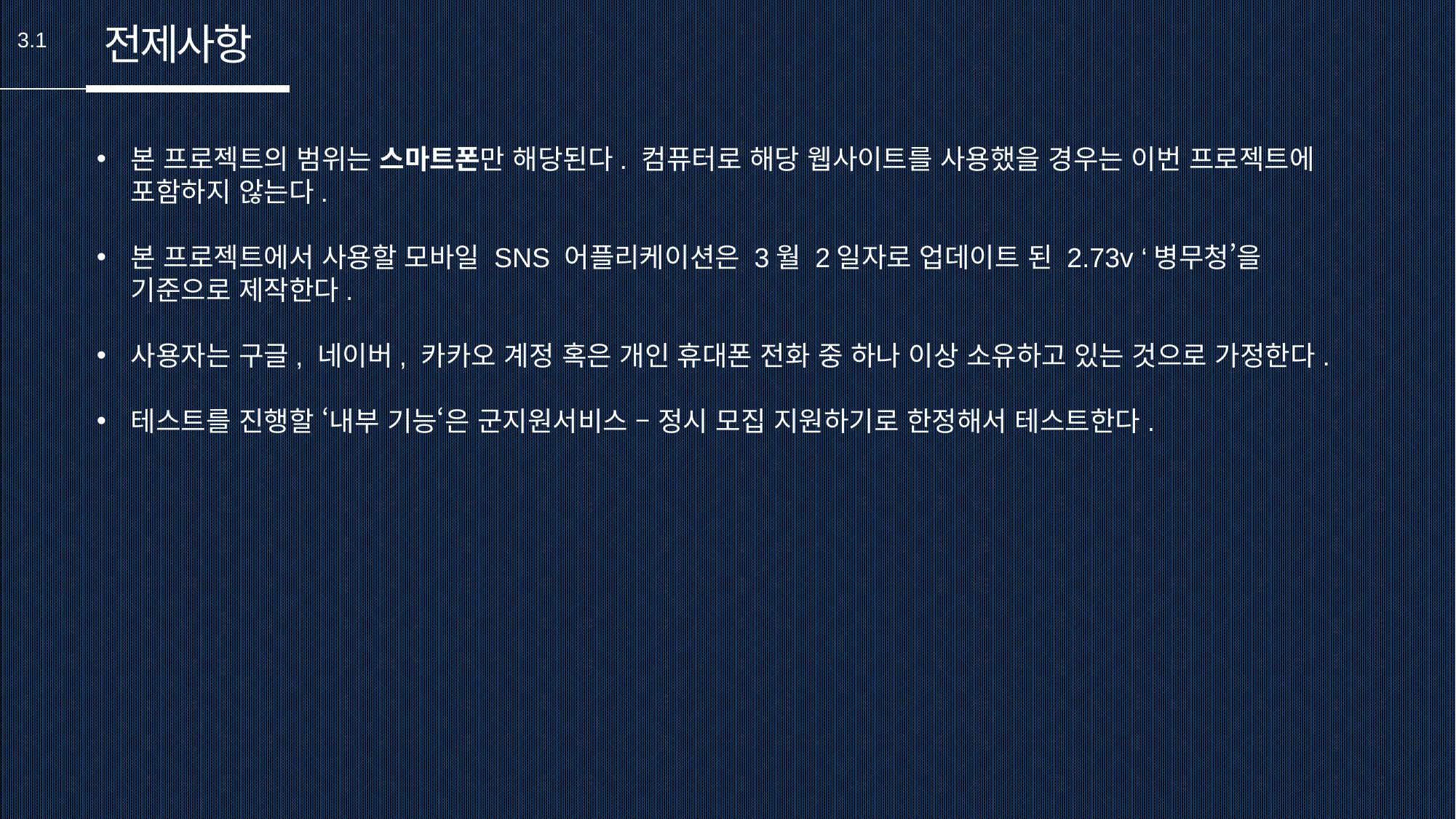

전제사항
3.1
본 프로젝트의 범위는 스마트폰만 해당된다. 컴퓨터로 해당 웹사이트를 사용했을 경우는 이번 프로젝트에 포함하지 않는다.

본 프로젝트에서 사용할 모바일 SNS 어플리케이션은 3월 2일자로 업데이트 된 2.73v ‘병무청’을         기준으로 제작한다.

사용자는 구글, 네이버, 카카오 계정 혹은 개인 휴대폰 전화 중 하나 이상 소유하고 있는 것으로 가정한다.

테스트를 진행할 ‘내부 기능‘은 군지원서비스 – 정시 모집 지원하기로 한정해서 테스트한다.